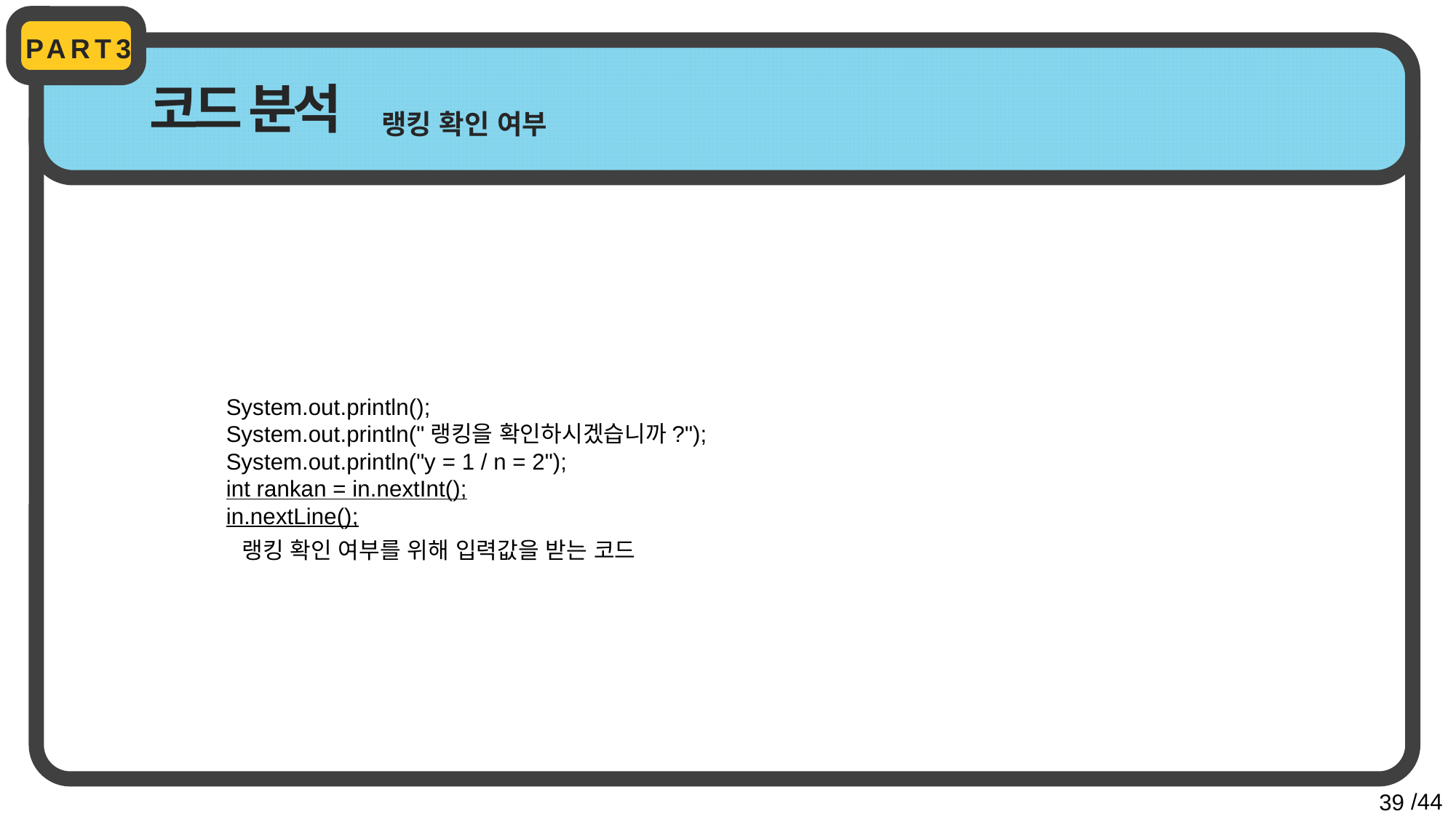

PART3

코드 분석
랭킹 확인 여부
System.out.println();
System.out.println("랭킹을 확인하시겠습니까?");
System.out.println("y = 1 / n = 2");
int rankan = in.nextInt();
in.nextLine();
랭킹 확인 여부를 위해 입력값을 받는 코드
39